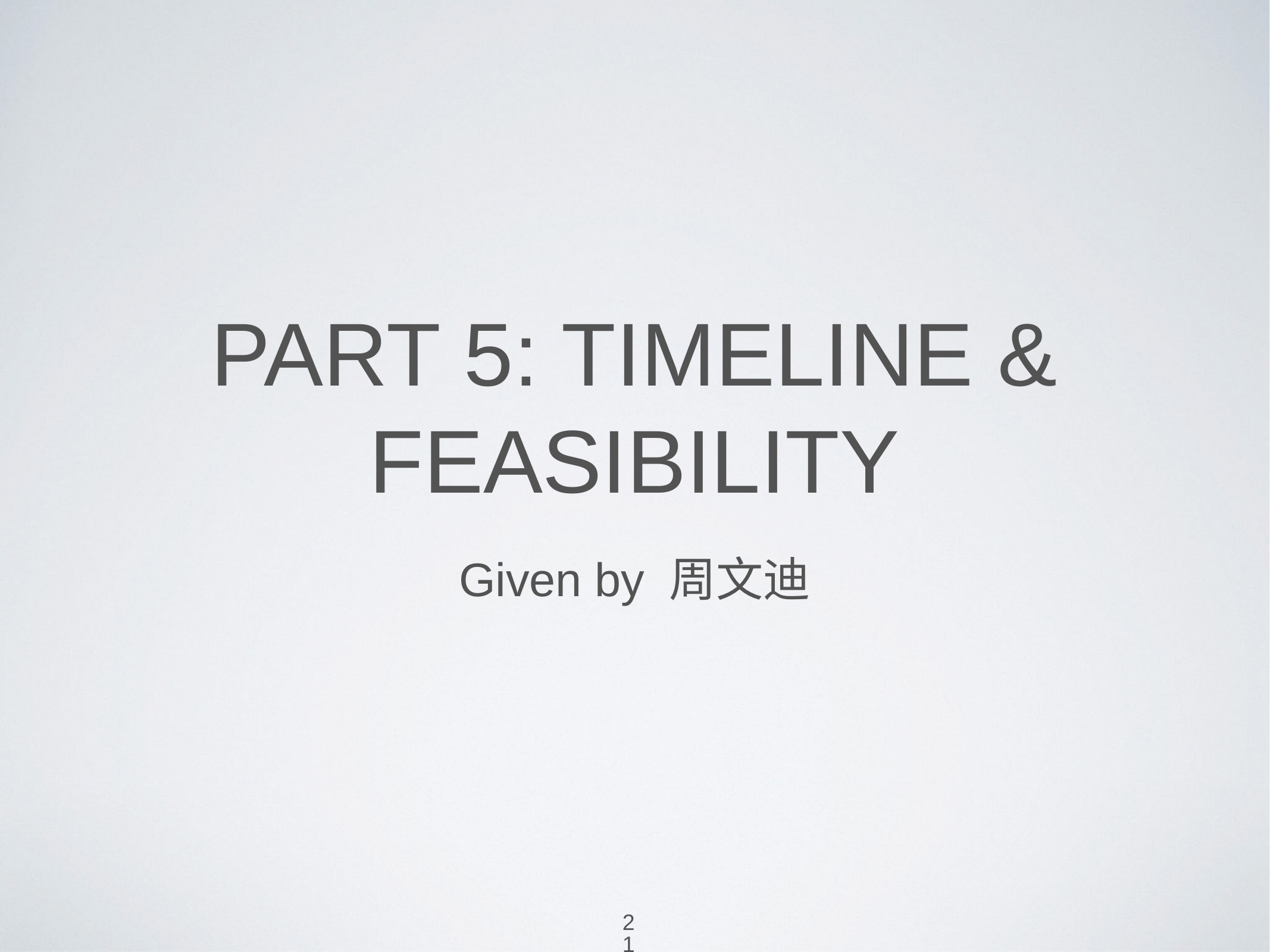

21
# Part 5: timeline & feasibility
Given by 周文迪